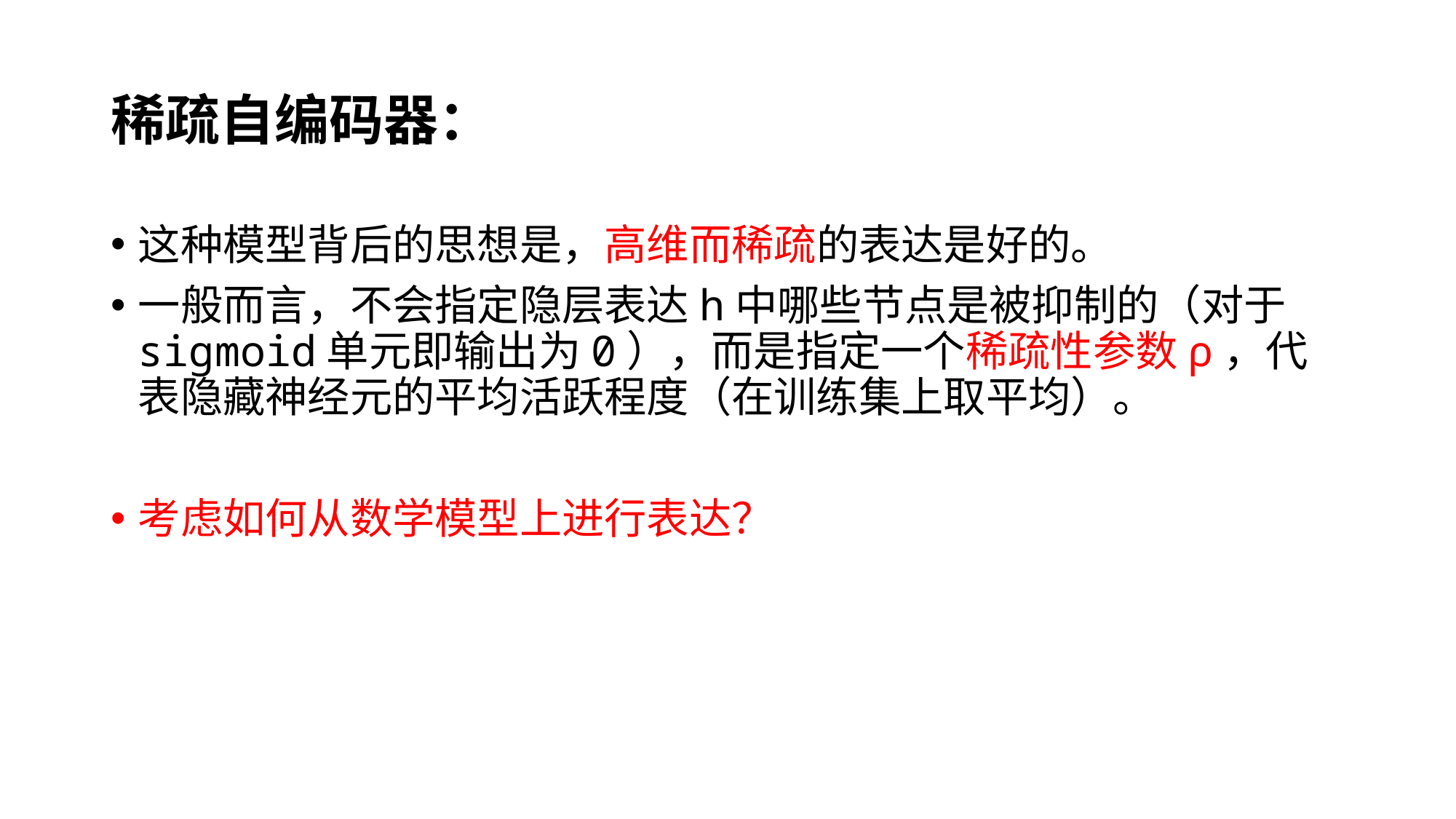

# 稀疏自编码器：
这种模型背后的思想是，高维而稀疏的表达是好的。
一般而言，不会指定隐层表达h中哪些节点是被抑制的（对于sigmoid单元即输出为0），而是指定一个稀疏性参数ρ，代表隐藏神经元的平均活跃程度（在训练集上取平均）。

考虑如何从数学模型上进行表达？